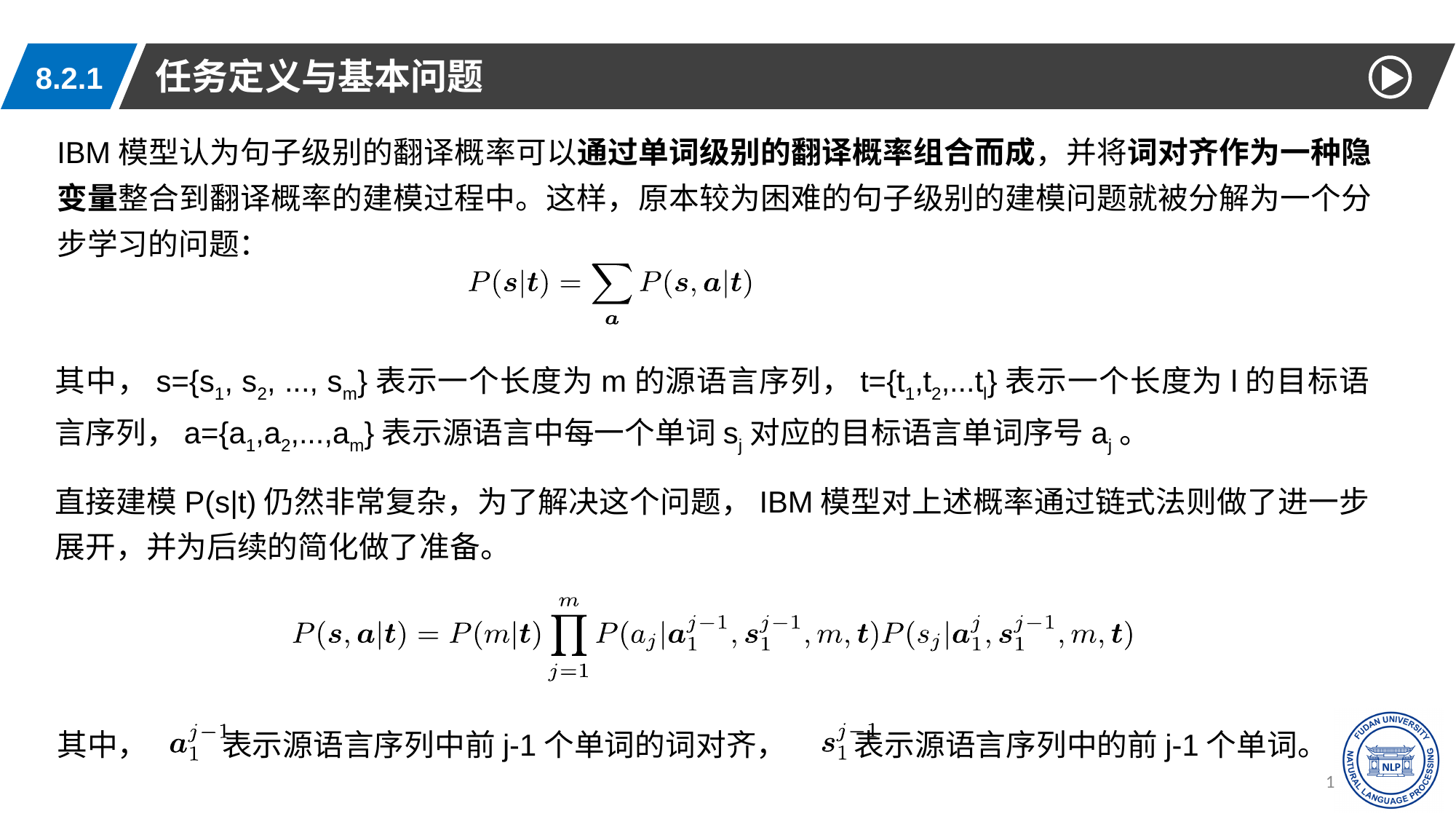

任务定义与基本问题
8.2.1

IBM模型认为句子级别的翻译概率可以通过单词级别的翻译概率组合而成，并将词对齐作为一种隐变量整合到翻译概率的建模过程中。这样，原本较为困难的句子级别的建模问题就被分解为一个分步学习的问题：

其中，s={s1, s2, ..., sm}表示一个长度为m的源语言序列，t={t1,t2,...tl}表示一个长度为l的目标语言序列，a={a1,a2,...,am}表示源语言中每一个单词sj对应的目标语言单词序号aj。
直接建模P(s|t)仍然非常复杂，为了解决这个问题，IBM模型对上述概率通过链式法则做了进一步展开，并为后续的简化做了准备。

其中，           表示源语言序列中前j-1个单词的词对齐，          表示源语言序列中的前j-1个单词。

18